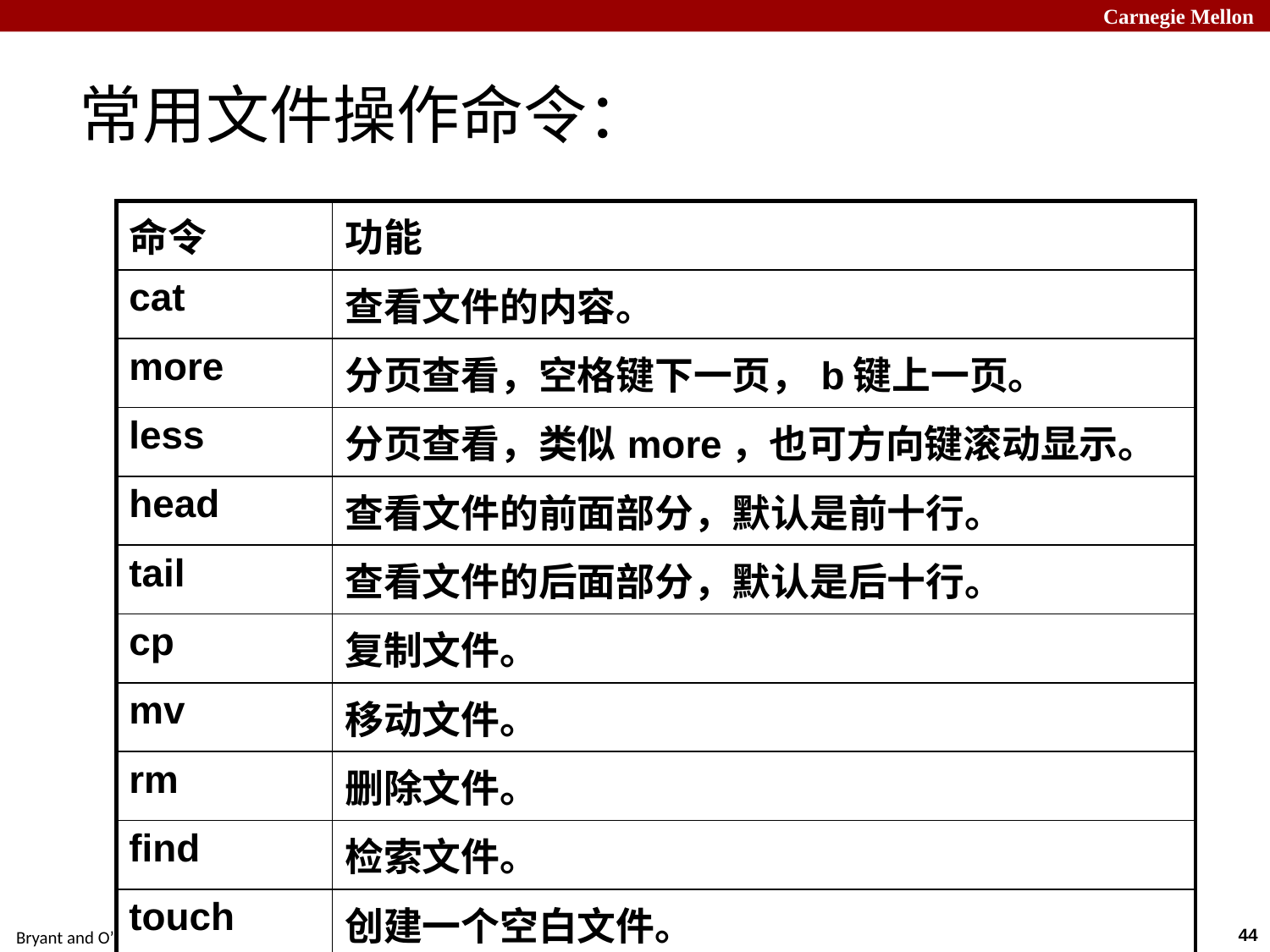

# 常用文件操作命令：
| 命令 | 功能 |
| --- | --- |
| cat | 查看文件的内容。 |
| more | 分页查看，空格键下一页，b键上一页。 |
| less | 分页查看，类似more，也可方向键滚动显示。 |
| head | 查看文件的前面部分，默认是前十行。 |
| tail | 查看文件的后面部分，默认是后十行。 |
| cp | 复制文件。 |
| mv | 移动文件。 |
| rm | 删除文件。 |
| find | 检索文件。 |
| touch | 创建一个空白文件。 |
| ln | 创建链接文件。 |